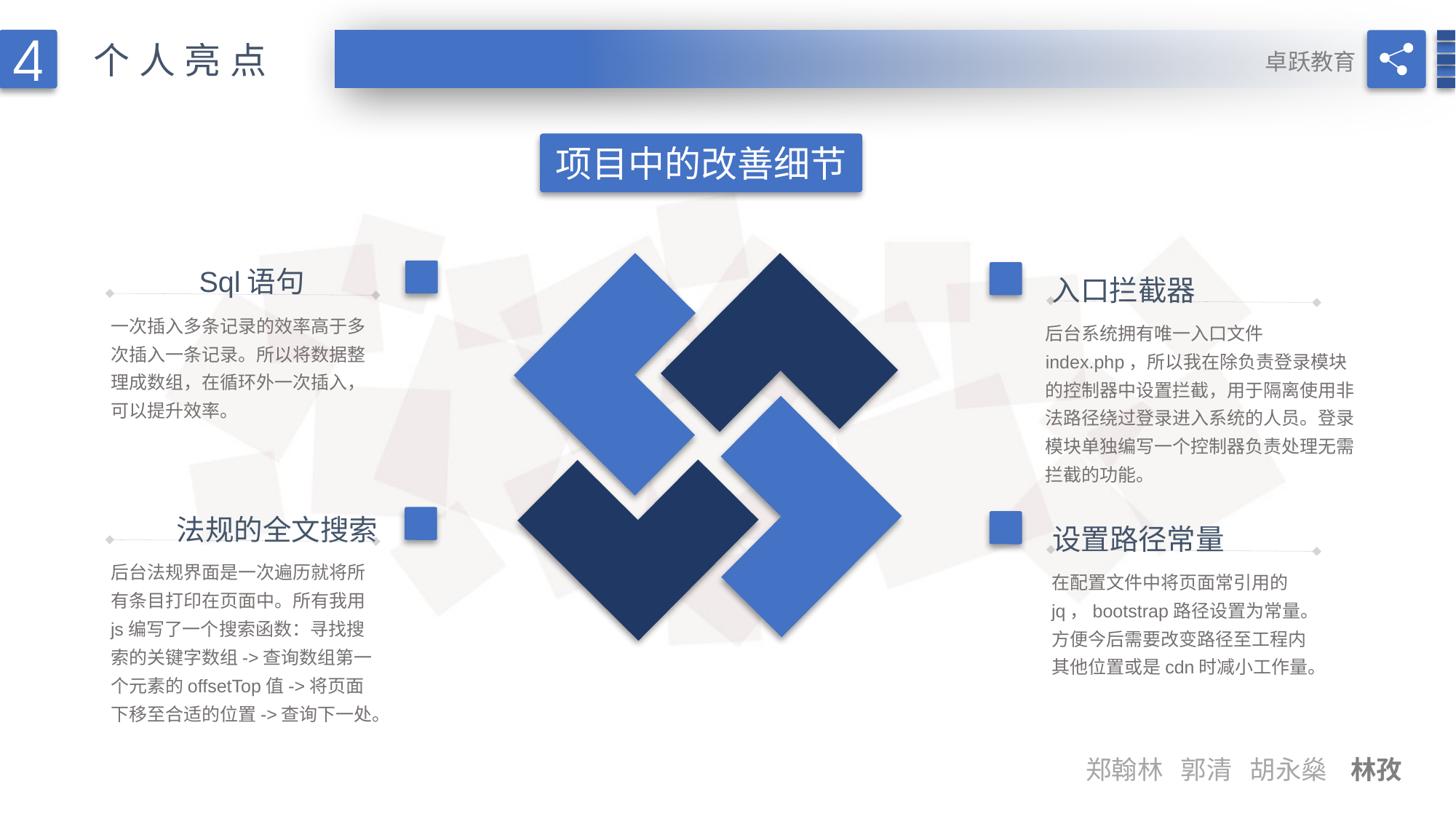

4

个人亮点
卓跃教育
项目中的改善细节
Sql语句
入口拦截器

一次插入多条记录的效率高于多次插入一条记录。所以将数据整理成数组，在循环外一次插入，可以提升效率。
后台系统拥有唯一入口文件index.php，所以我在除负责登录模块的控制器中设置拦截，用于隔离使用非法路径绕过登录进入系统的人员。登录模块单独编写一个控制器负责处理无需拦截的功能。

法规的全文搜索
设置路径常量

后台法规界面是一次遍历就将所有条目打印在页面中。所有我用js编写了一个搜索函数：寻找搜索的关键字数组->查询数组第一个元素的offsetTop值->将页面下移至合适的位置->查询下一处。
在配置文件中将页面常引用的jq，bootstrap路径设置为常量。方便今后需要改变路径至工程内其他位置或是cdn时减小工作量。
郑翰林   郭清   胡永燊    林孜